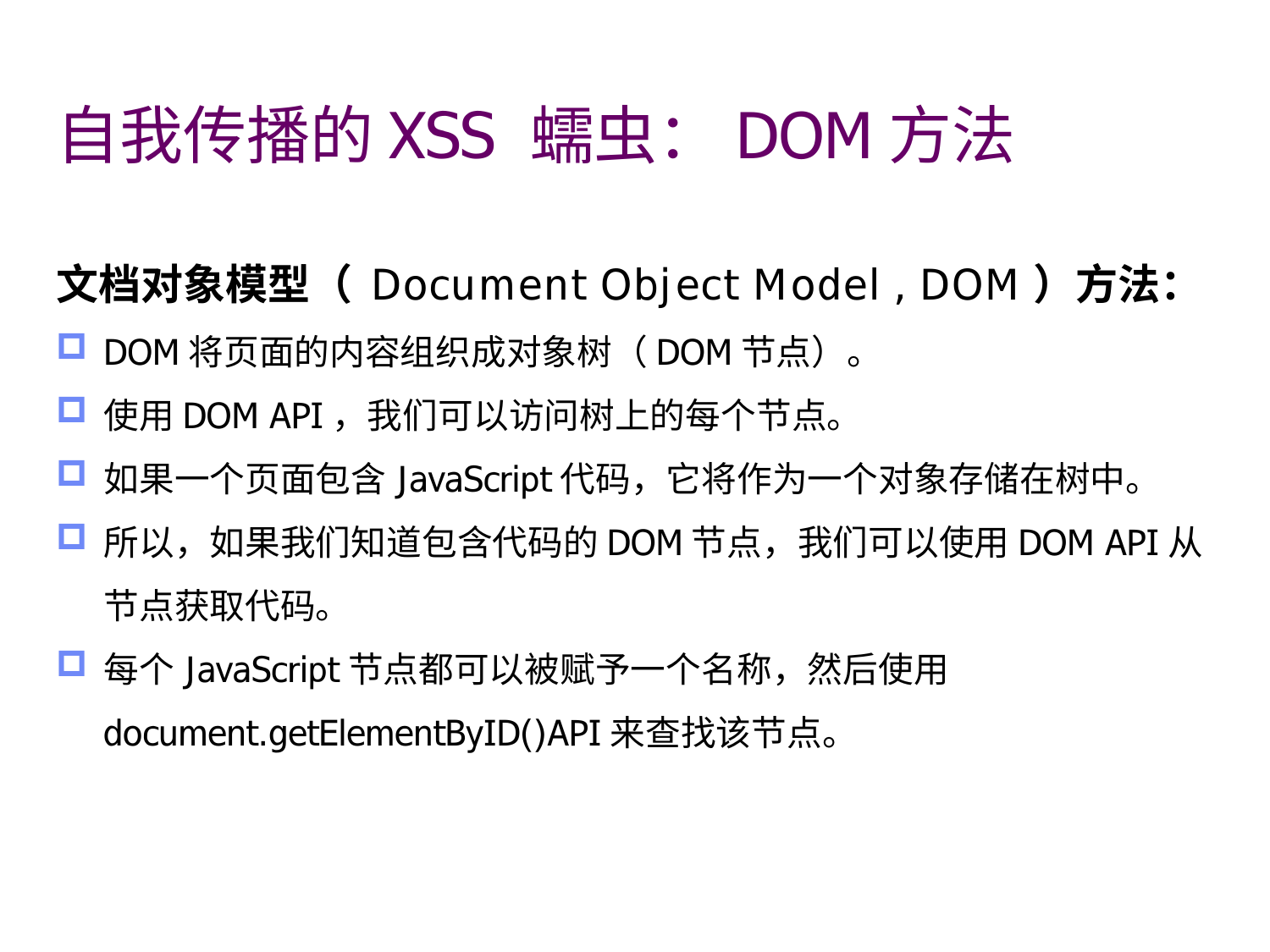

# 自我传播的XSS 蠕虫：DOM方法
文档对象模型（ Document Object Model , DOM）方法：
DOM将页面的内容组织成对象树（DOM节点）。
使用DOM API，我们可以访问树上的每个节点。
如果一个页面包含JavaScript代码，它将作为一个对象存储在树中。
所以，如果我们知道包含代码的DOM节点，我们可以使用DOM API从节点获取代码。
每个JavaScript节点都可以被赋予一个名称，然后使用document.getElementByID()API来查找该节点。